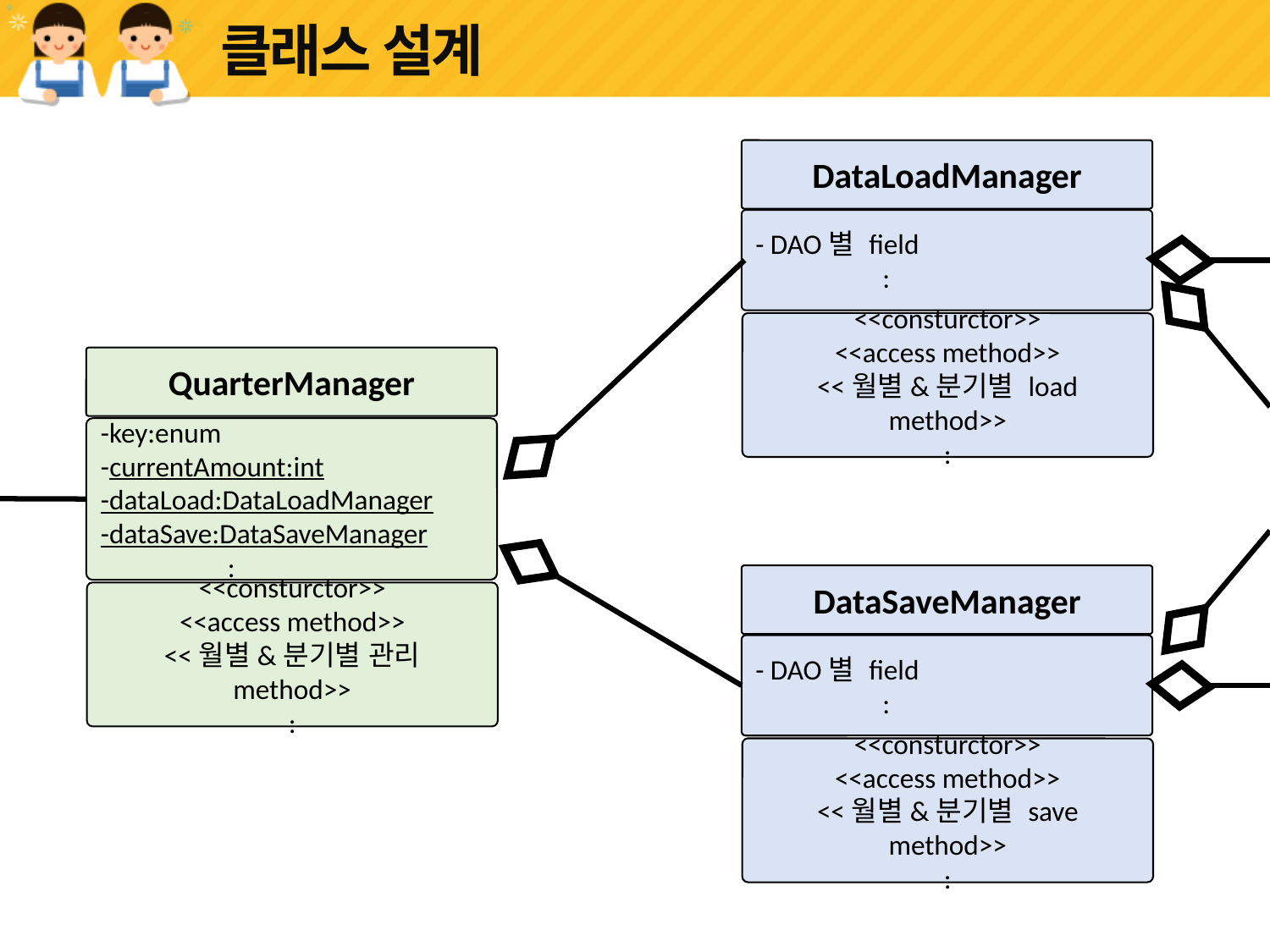

# 클래스 설계
DataLoadManager
- DAO별 field
	:

<<consturctor>>
<<access method>>
<<월별&분기별 load method>>
:
QuarterManager
-key:enum
-currentAmount:int
-dataLoad:DataLoadManager
-dataSave:DataSaveManager
	:

DataSaveManager
<<consturctor>>
<<access method>>
<<월별&분기별 관리 method>>
:

- DAO별 field
	:

<<consturctor>>
<<access method>>
<<월별&분기별 save method>>
:
MonthAccountBtnListenerr

YearAccountBtn
Listenerr